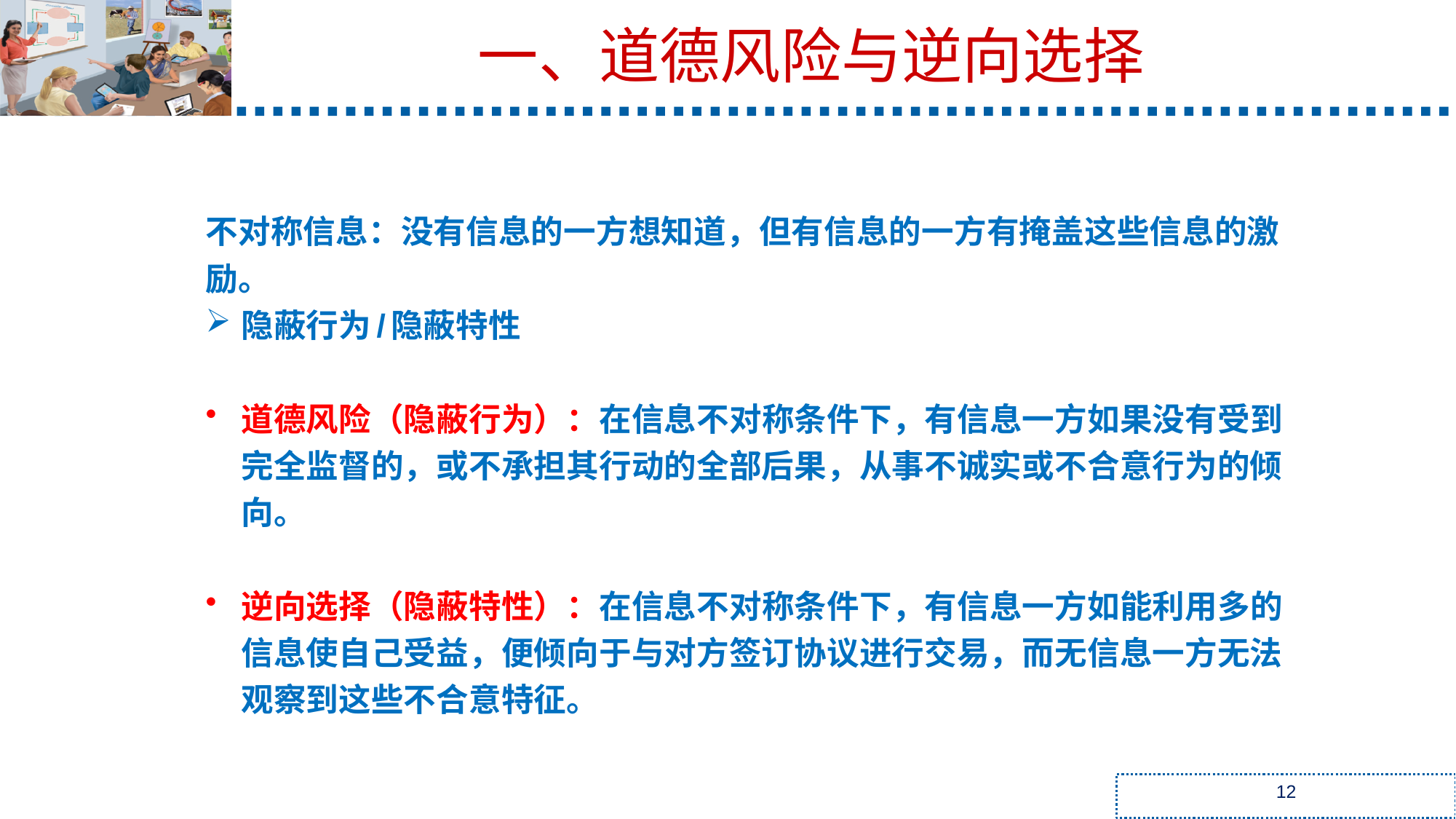

一、道德风险与逆向选择

不对称信息：没有信息的一方想知道，但有信息的一方有掩盖这些信息的激励。
隐蔽行为/隐蔽特性

道德风险（隐蔽行为）：在信息不对称条件下，有信息一方如果没有受到完全监督的，或不承担其行动的全部后果，从事不诚实或不合意行为的倾向。

逆向选择（隐蔽特性）：在信息不对称条件下，有信息一方如能利用多的信息使自己受益，便倾向于与对方签订协议进行交易，而无信息一方无法观察到这些不合意特征。

12